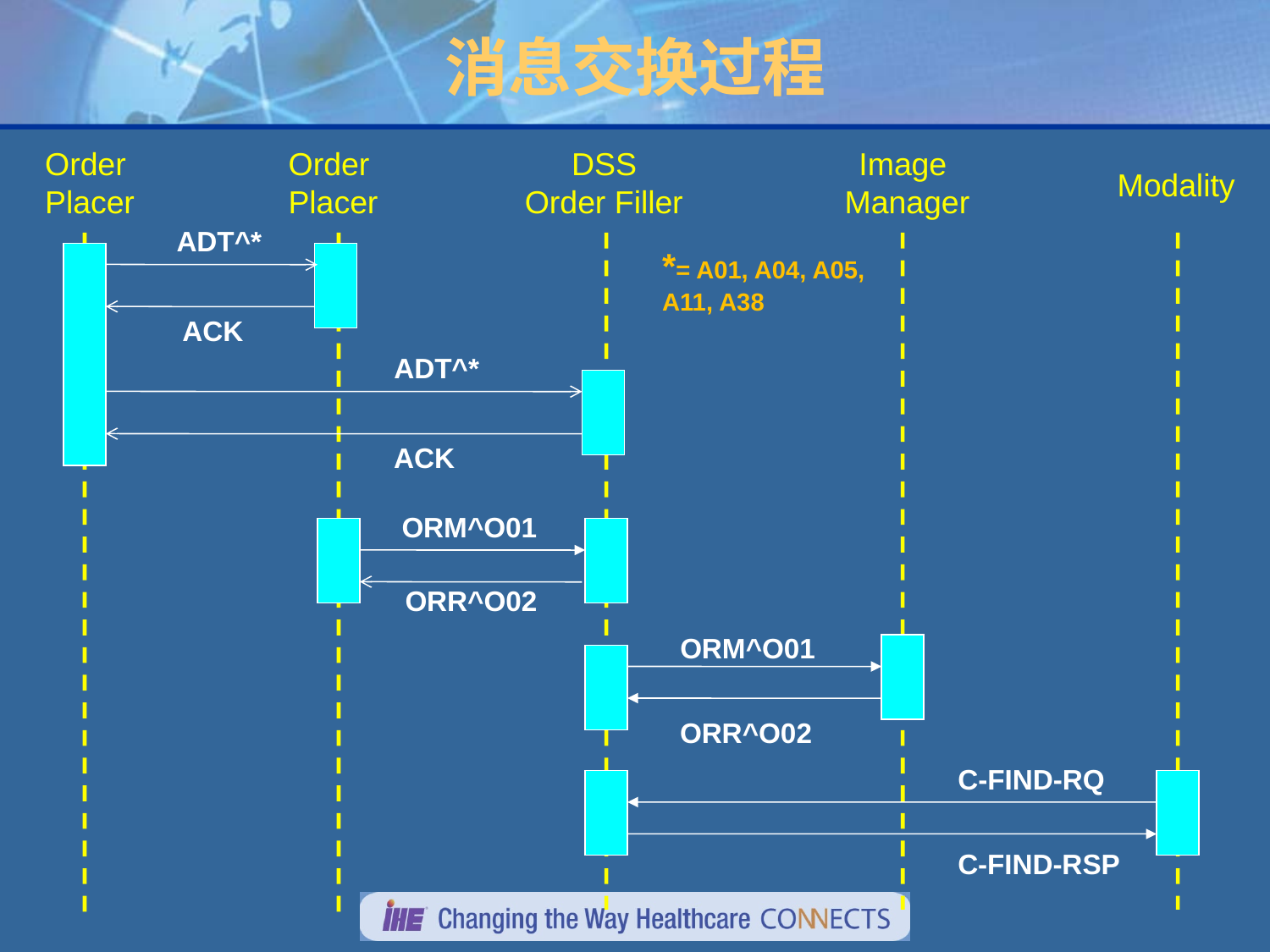

# 消息交换过程
Order
Placer
Order
Placer
DSS
Order Filler
Image
Manager
Modality
ADT^*

*= A01, A04, A05,
A11, A38

ACK
ADT^*

ACK
ORM^O01

ORR^O02

ORM^O01

ORR^O02

C-FIND-RQ

C-FIND-RSP